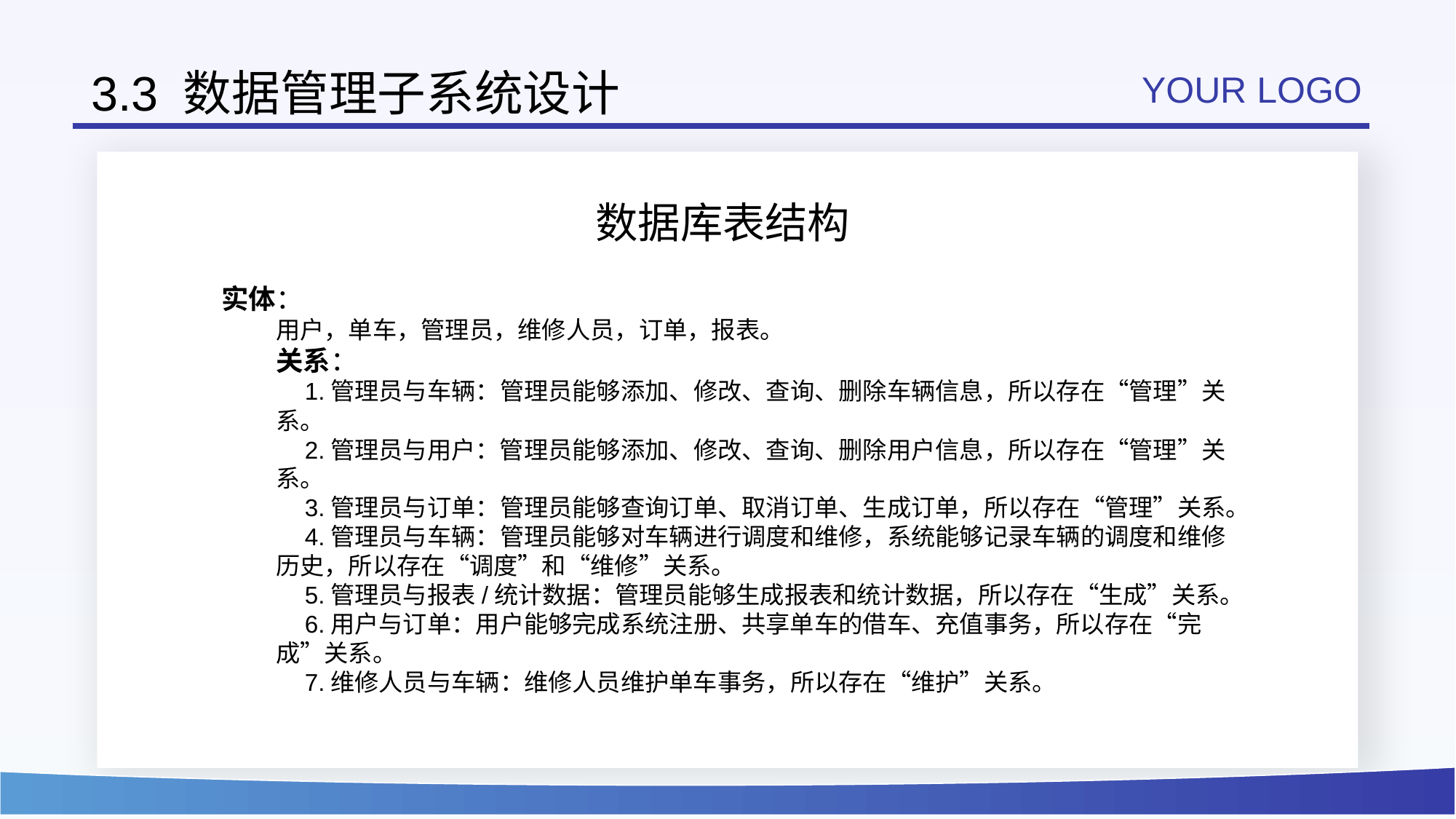

# 3.3 数据管理子系统设计
YOUR LOGO
0
数据库表结构

实体：
用户，单车，管理员，维修人员，订单，报表。
关系：
管理员与车辆：管理员能够添加、修改、查询、删除车辆信息，所以存在“管理”关系。
管理员与用户：管理员能够添加、修改、查询、删除用户信息，所以存在“管理”关系。
管理员与订单：管理员能够查询订单、取消订单、生成订单，所以存在“管理”关系。
管理员与车辆：管理员能够对车辆进行调度和维修，系统能够记录车辆的调度和维修历史，所以存在“调度”和“维修”关系。
管理员与报表/统计数据：管理员能够生成报表和统计数据，所以存在“生成”关系。
用户与订单：用户能够完成系统注册、共享单车的借车、充值事务，所以存在“完成”关系。
维修人员与车辆：维修人员维护单车事务，所以存在“维护”关系。